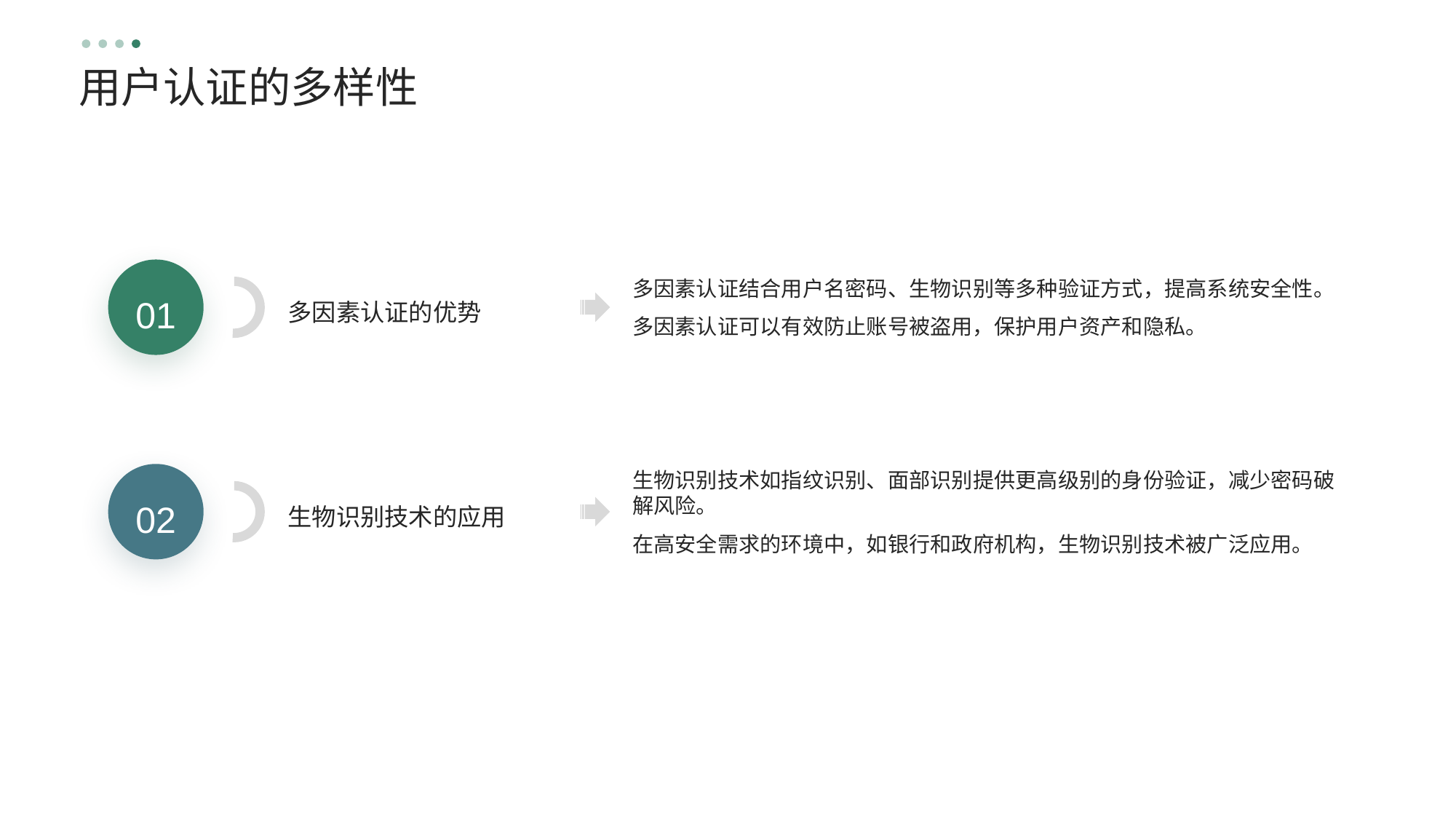

用户认证的多样性
多因素认证结合用户名密码、生物识别等多种验证方式，提高系统安全性。
多因素认证可以有效防止账号被盗用，保护用户资产和隐私。

多因素认证的优势

01

生物识别技术如指纹识别、面部识别提供更高级别的身份验证，减少密码破解风险。
在高安全需求的环境中，如银行和政府机构，生物识别技术被广泛应用。

生物识别技术的应用

02